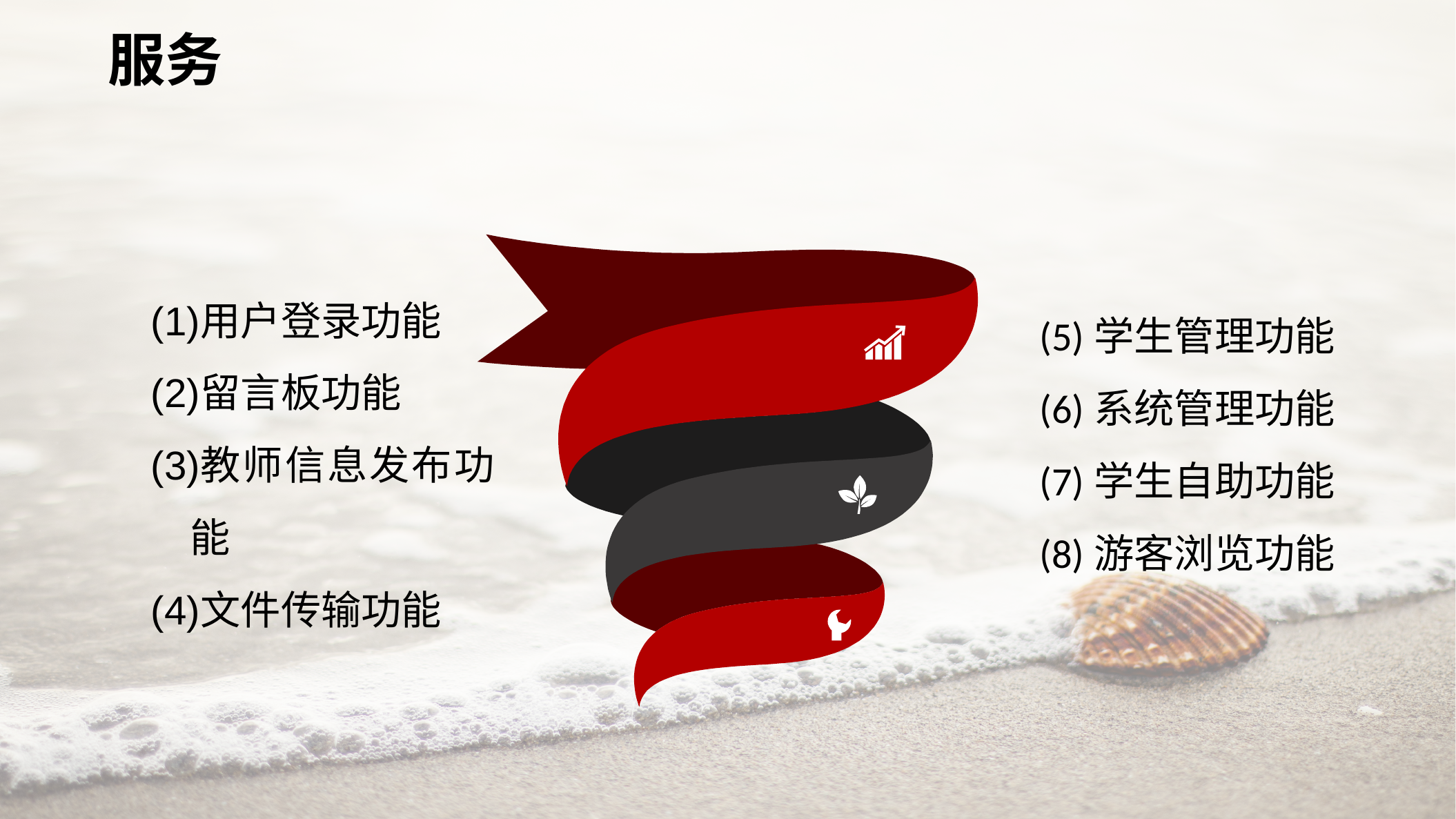

服务

用户登录功能
留言板功能
教师信息发布功能
文件传输功能

(5)学生管理功能
(6)系统管理功能
(7)学生自助功能
(8)游客浏览功能